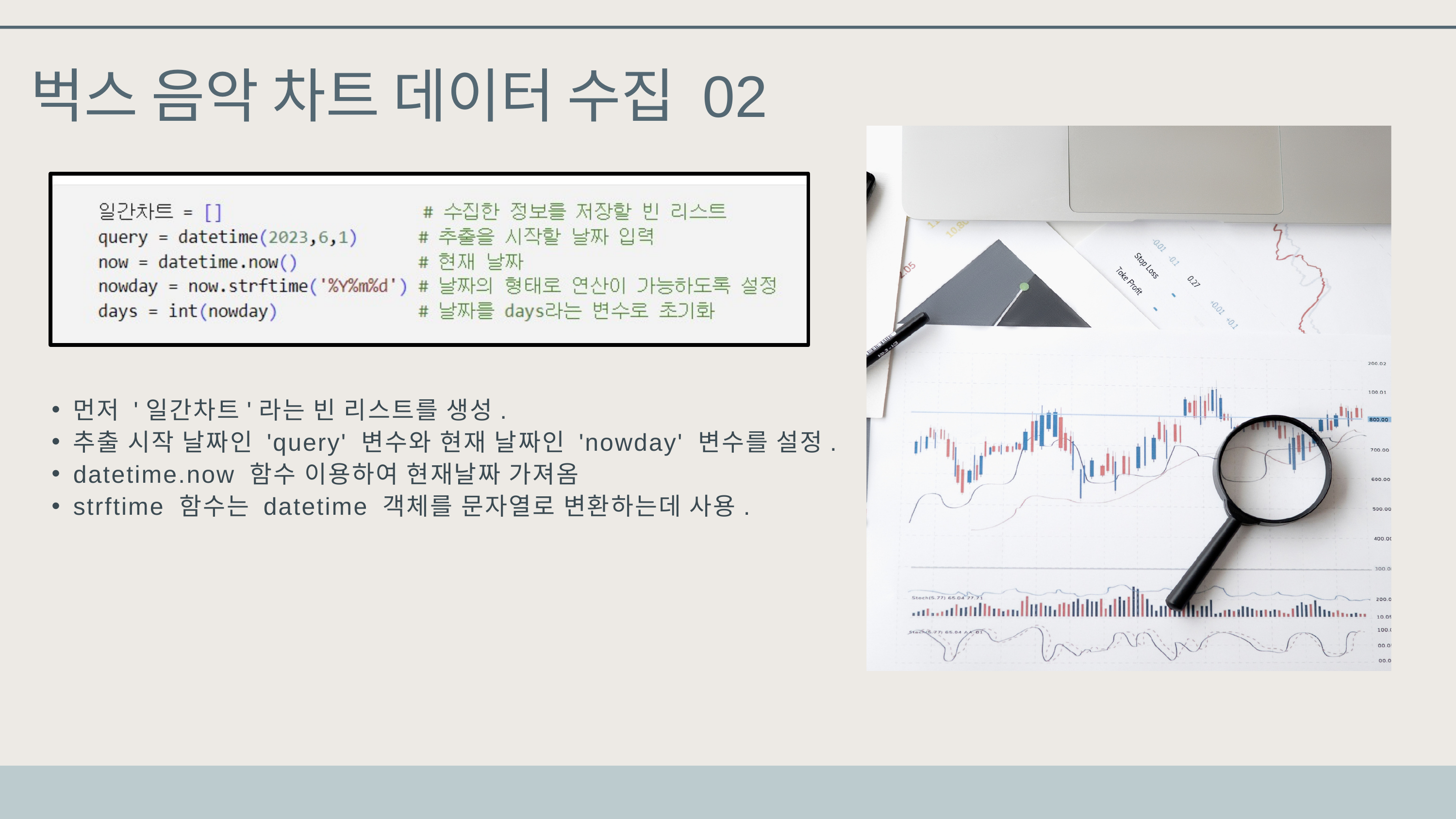

벅스 음악 차트 데이터 수집 02

먼저 '일간차트'라는 빈 리스트를 생성.
추출 시작 날짜인 'query' 변수와 현재 날짜인 'nowday' 변수를 설정.
datetime.now 함수 이용하여 현재날짜 가져옴
strftime 함수는 datetime 객체를 문자열로 변환하는데 사용.